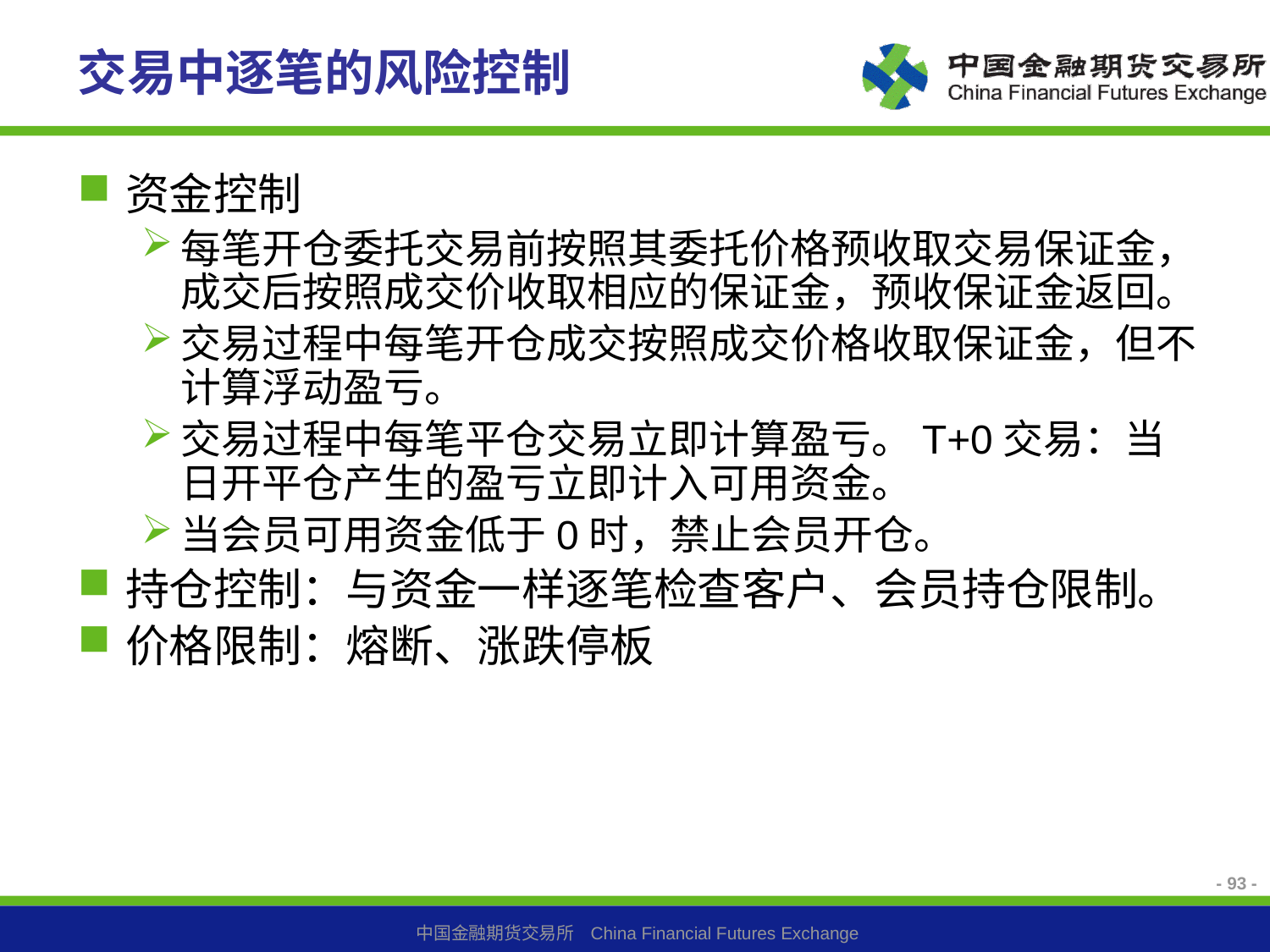

# 交易中逐笔的风险控制
资金控制
每笔开仓委托交易前按照其委托价格预收取交易保证金，成交后按照成交价收取相应的保证金，预收保证金返回。
交易过程中每笔开仓成交按照成交价格收取保证金，但不计算浮动盈亏。
交易过程中每笔平仓交易立即计算盈亏。T+0交易：当日开平仓产生的盈亏立即计入可用资金。
当会员可用资金低于0时，禁止会员开仓。
持仓控制：与资金一样逐笔检查客户、会员持仓限制。
价格限制：熔断、涨跌停板
- 93 -